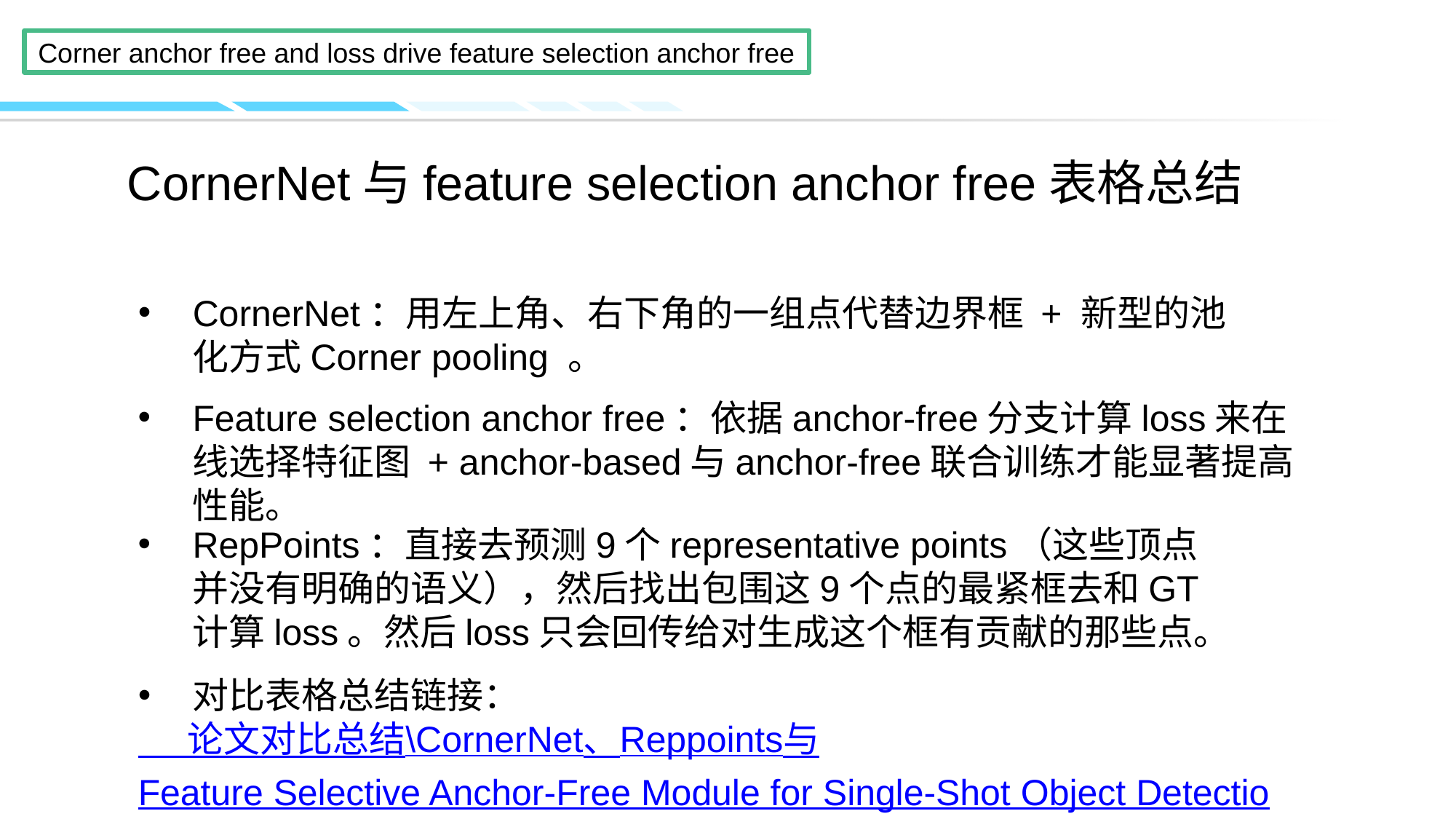

# CornerNet与feature selection anchor free表格总结
CornerNet：用左上角、右下角的一组点代替边界框 + 新型的池化方式Corner pooling 。
Feature selection anchor free：依据anchor-free分支计算loss来在线选择特征图 + anchor-based与anchor-free联合训练才能显著提高性能。
RepPoints：直接去预测9个representative points（这些顶点并没有明确的语义），然后找出包围这9个点的最紧框去和GT计算loss。然后loss只会回传给对生成这个框有贡献的那些点。
对比表格总结链接：
      论文对比总结\CornerNet、Reppoints与Feature Selective Anchor-Free Module for Single-Shot Object Detection对比分析.html